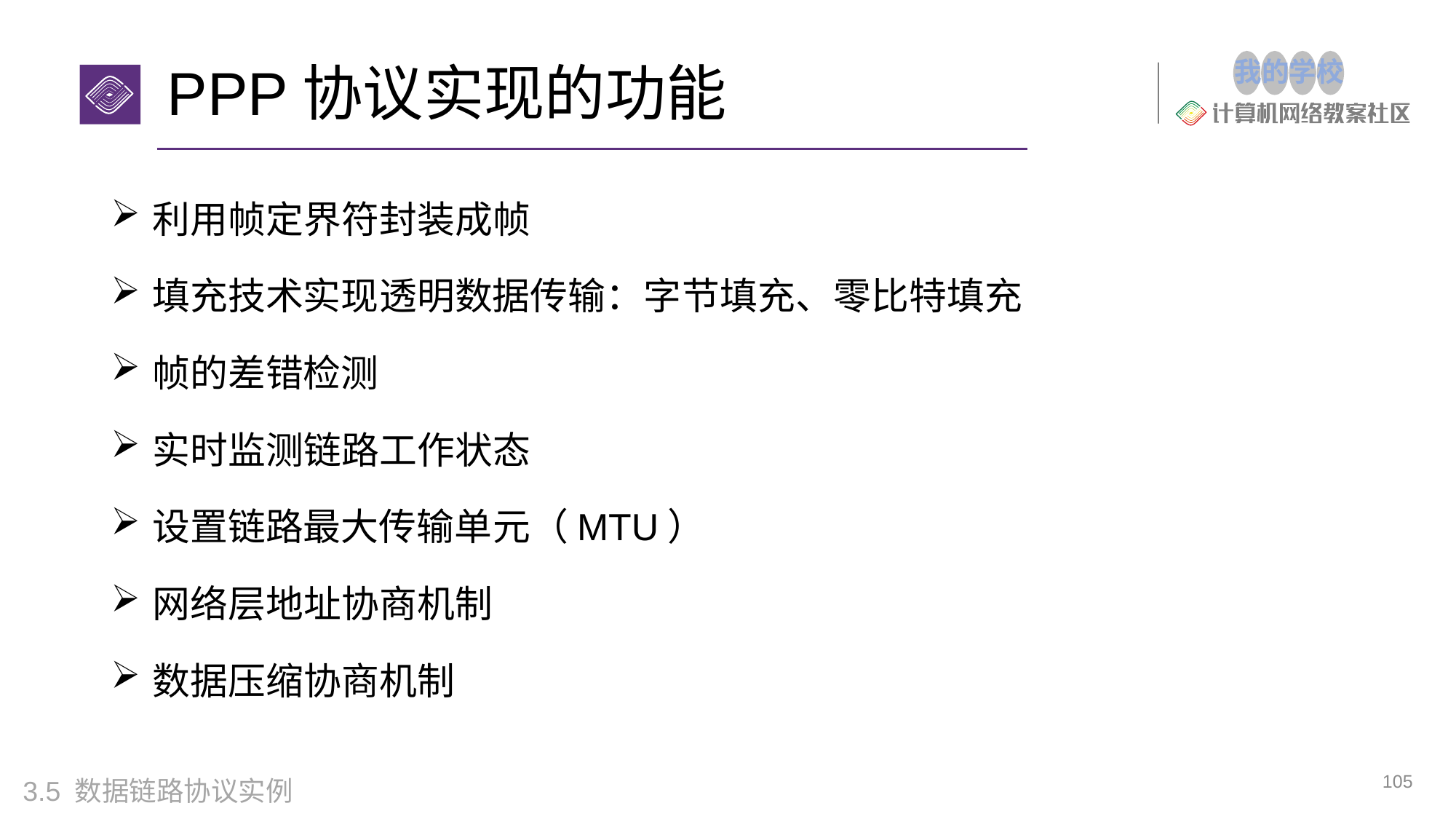

# PPP协议实现的功能
利用帧定界符封装成帧
填充技术实现透明数据传输：字节填充、零比特填充
帧的差错检测
实时监测链路工作状态
设置链路最大传输单元（MTU）
网络层地址协商机制
数据压缩协商机制
105
3.5 数据链路协议实例